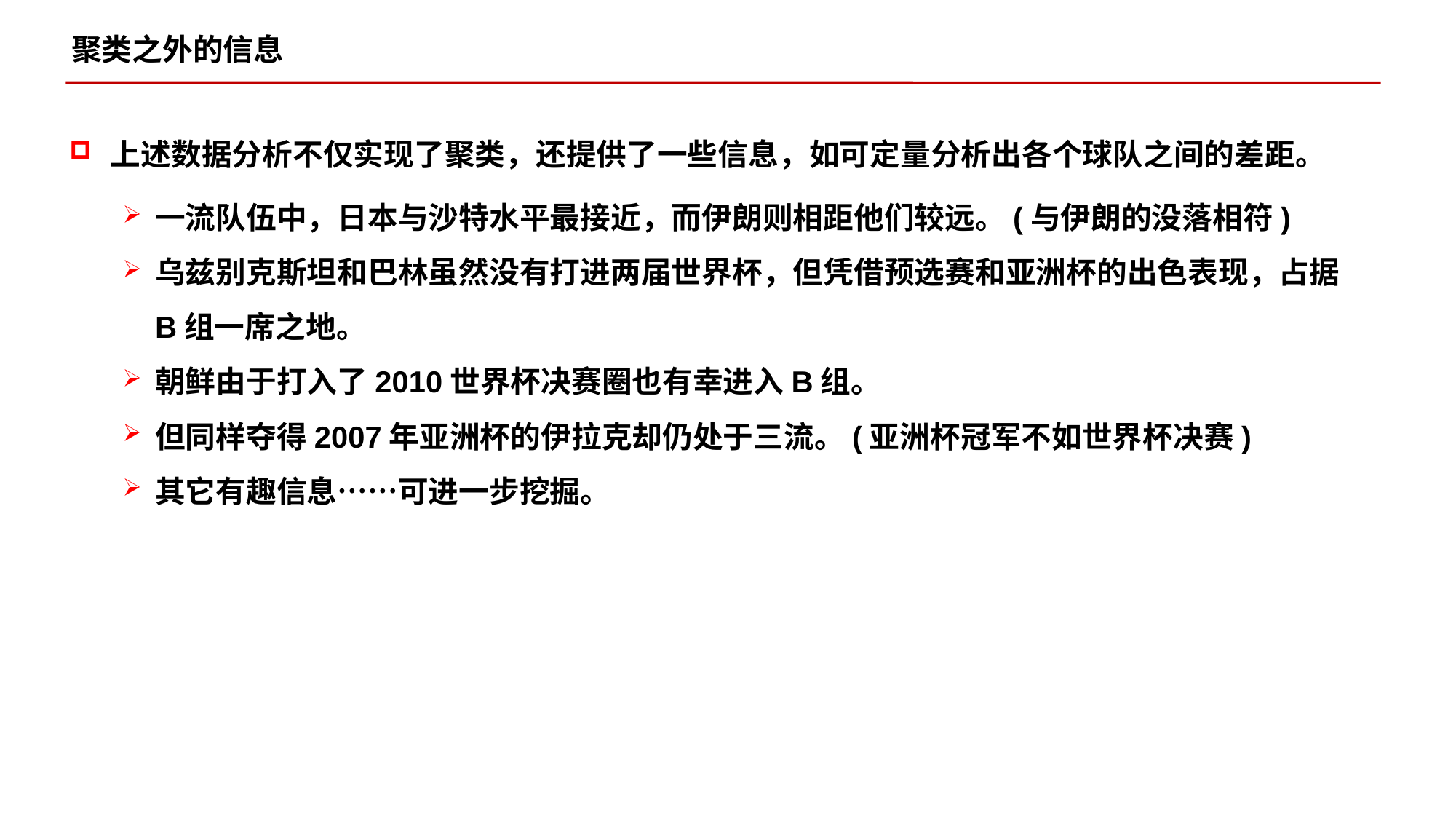

聚类之外的信息
上述数据分析不仅实现了聚类，还提供了一些信息，如可定量分析出各个球队之间的差距。
一流队伍中，日本与沙特水平最接近，而伊朗则相距他们较远。(与伊朗的没落相符)
乌兹别克斯坦和巴林虽然没有打进两届世界杯，但凭借预选赛和亚洲杯的出色表现，占据B组一席之地。
朝鲜由于打入了2010世界杯决赛圈也有幸进入B组。
但同样夺得2007年亚洲杯的伊拉克却仍处于三流。(亚洲杯冠军不如世界杯决赛)
其它有趣信息……可进一步挖掘。